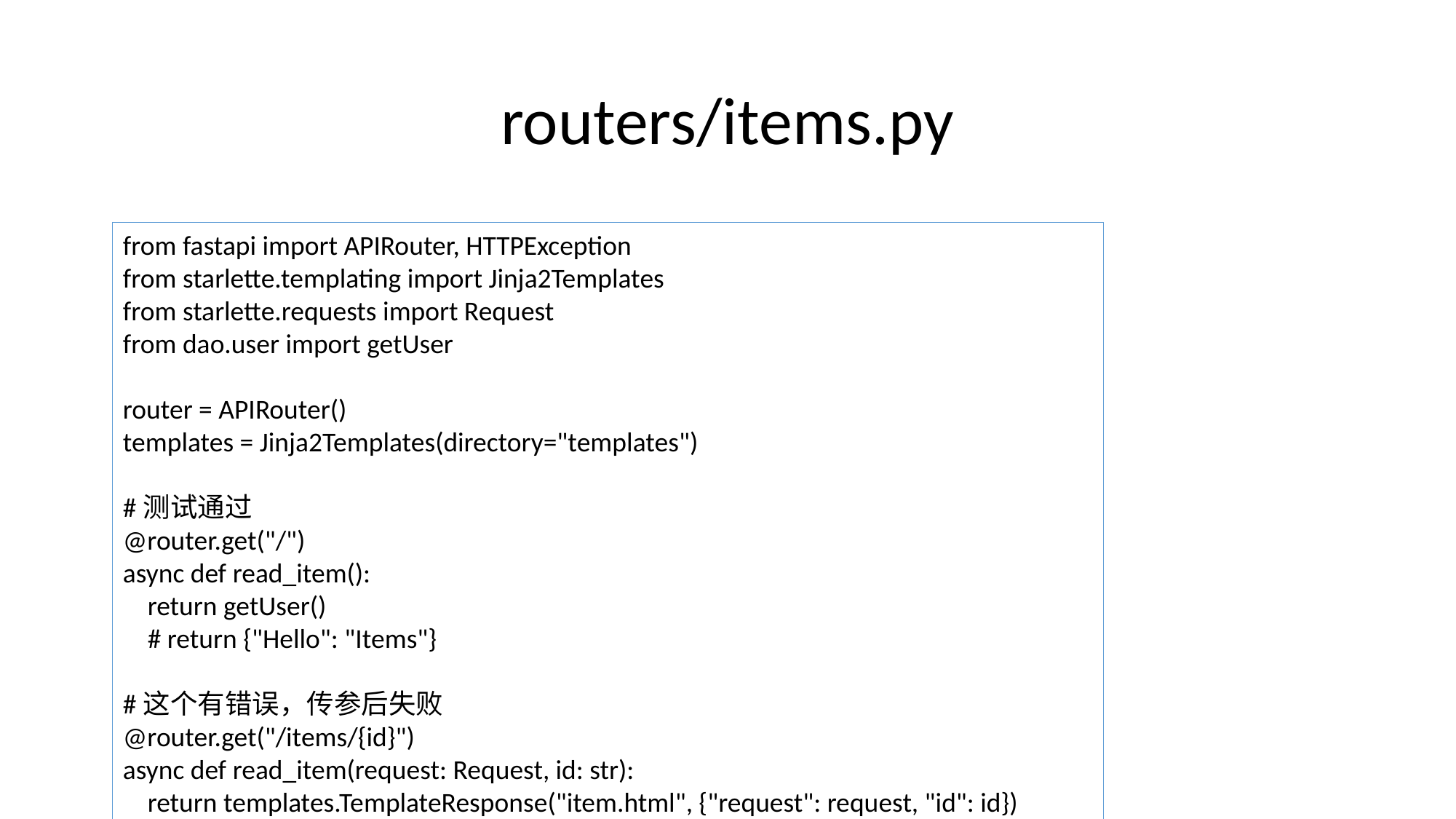

# routers/items.py
from fastapi import APIRouter, HTTPException
from starlette.templating import Jinja2Templates
from starlette.requests import Request
from dao.user import getUser

router = APIRouter()
templates = Jinja2Templates(directory="templates")

#测试通过
@router.get("/")
async def read_item():
    return getUser()
    # return {"Hello": "Items"}

#这个有错误，传参后失败
@router.get("/items/{id}")
async def read_item(request: Request, id: str):
    return templates.TemplateResponse("item.html", {"request": request, "id": id})